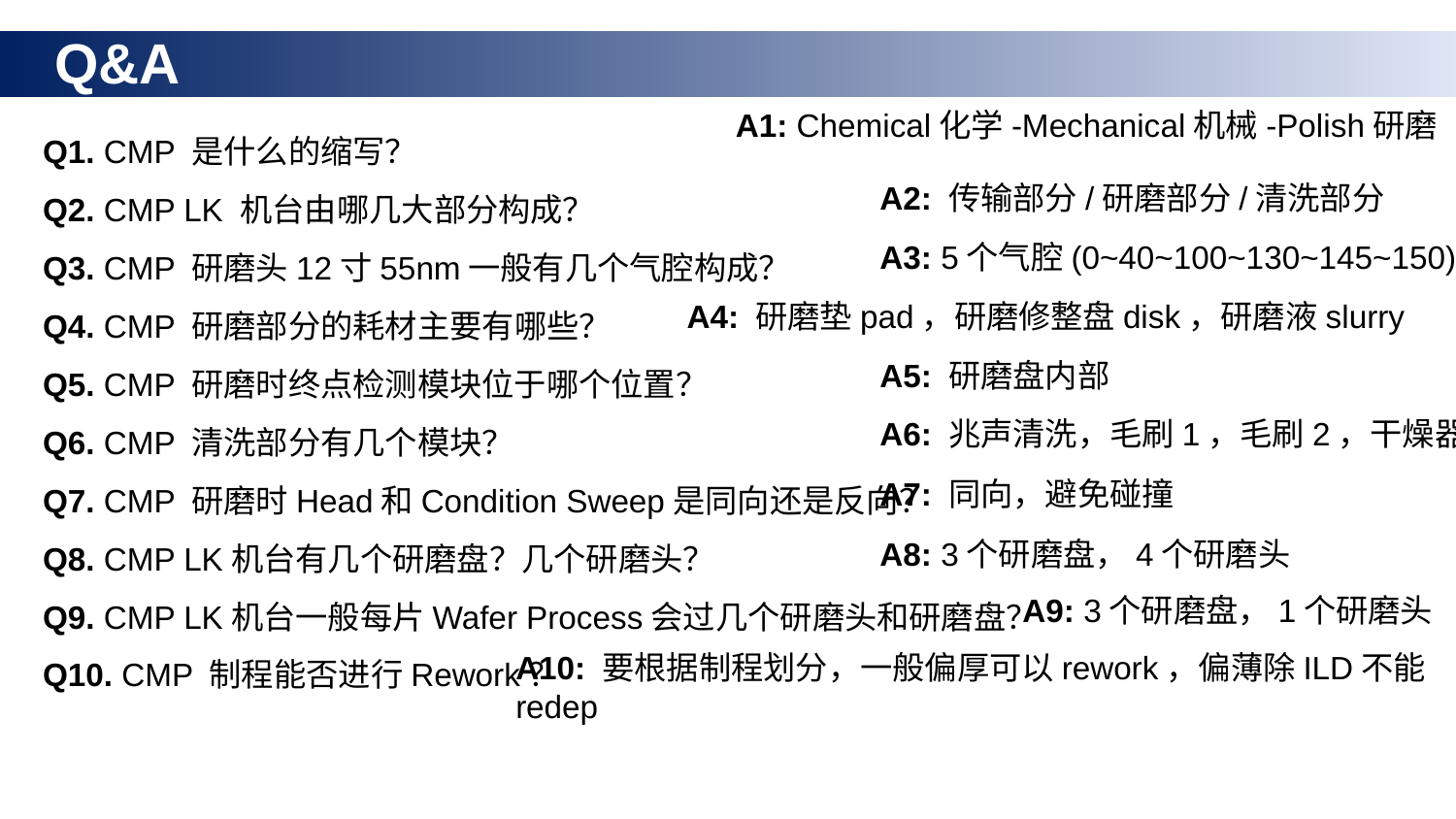

Q&A
A1: Chemical化学-Mechanical机械-Polish研磨
Q1. CMP 是什么的缩写？
Q2. CMP LK 机台由哪几大部分构成？
Q3. CMP 研磨头12寸55nm一般有几个气腔构成？
Q4. CMP 研磨部分的耗材主要有哪些？
Q5. CMP 研磨时终点检测模块位于哪个位置？
Q6. CMP 清洗部分有几个模块？
Q7. CMP 研磨时Head和Condition Sweep是同向还是反向？
Q8. CMP LK机台有几个研磨盘？几个研磨头？
Q9. CMP LK机台一般每片Wafer Process会过几个研磨头和研磨盘？
Q10. CMP 制程能否进行Rework？
A2: 传输部分/研磨部分/清洗部分
A3: 5个气腔(0~40~100~130~145~150)
A4: 研磨垫pad，研磨修整盘disk，研磨液slurry
A5: 研磨盘内部
A6: 兆声清洗，毛刷1，毛刷2，干燥器
A7: 同向，避免碰撞
A8: 3个研磨盘，4个研磨头
A9: 3个研磨盘，1个研磨头
A10: 要根据制程划分，一般偏厚可以rework，偏薄除ILD不能redep